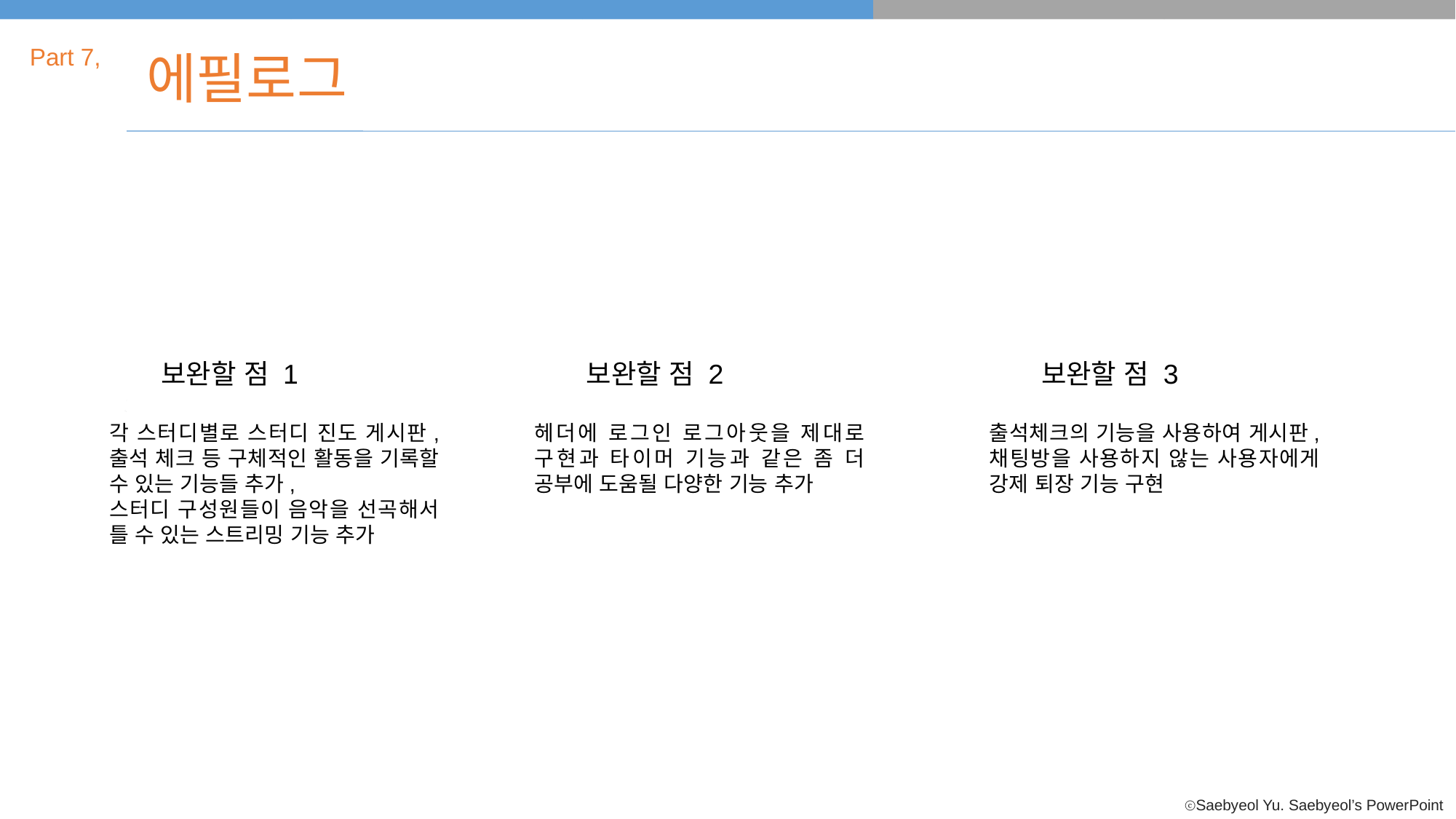

Part 7,
에필로그
보완할 점 1
보완할 점 2
보완할 점 3

각 스터디별로 스터디 진도 게시판, 출석 체크 등 구체적인 활동을 기록할 수 있는 기능들 추가,
스터디 구성원들이 음악을 선곡해서 틀 수 있는 스트리밍 기능 추가
헤더에 로그인 로그아웃을 제대로 구현과 타이머 기능과 같은 좀 더 공부에 도움될 다양한 기능 추가
출석체크의 기능을 사용하여 게시판, 채팅방을 사용하지 않는 사용자에게 강제 퇴장 기능 구현